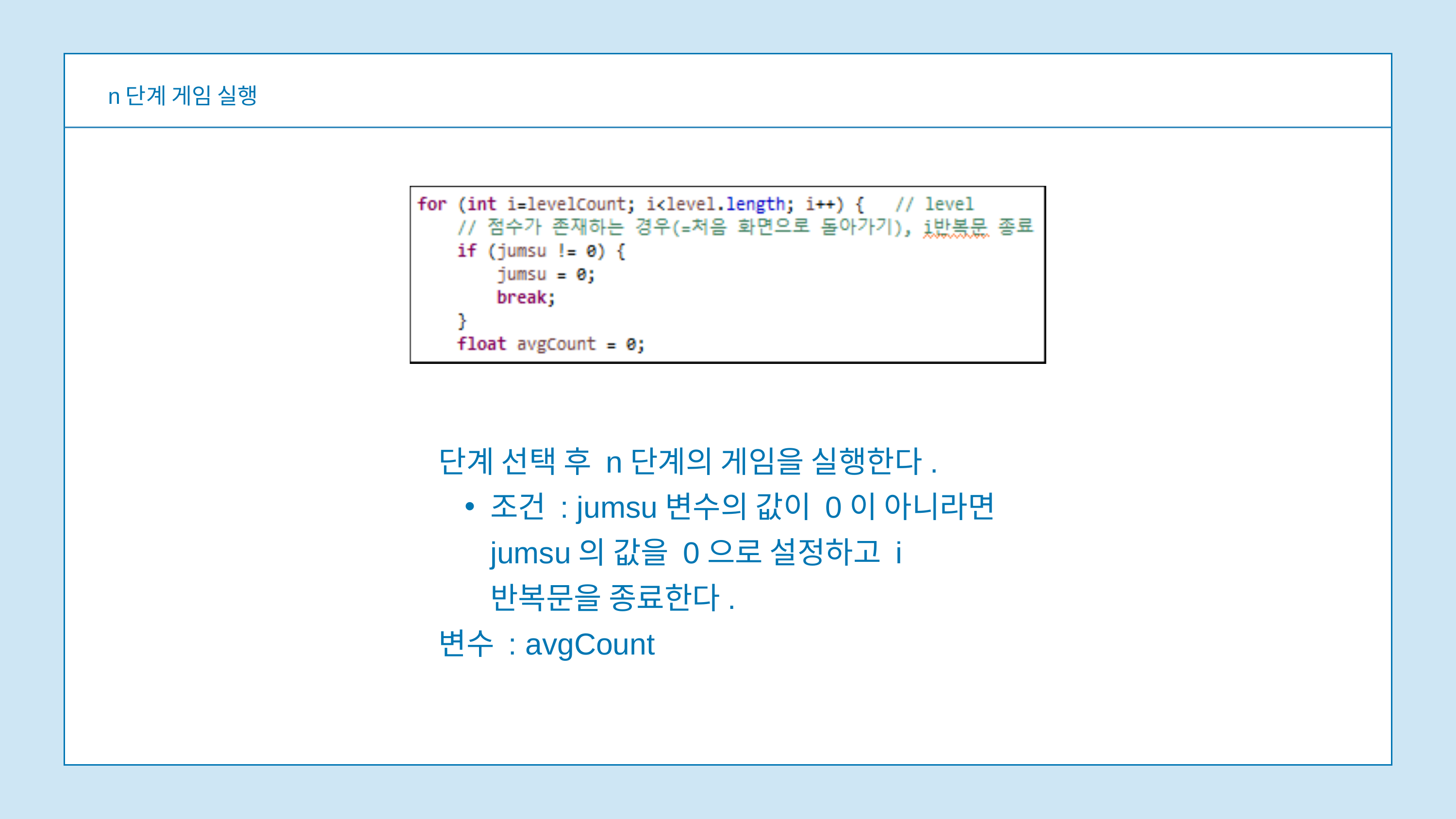

n단계 게임 실행

단계 선택 후 n단계의 게임을 실행한다.
조건 : jumsu변수의 값이 0이 아니라면 jumsu의 값을 0으로 설정하고 i반복문을 종료한다.
변수 : avgCount